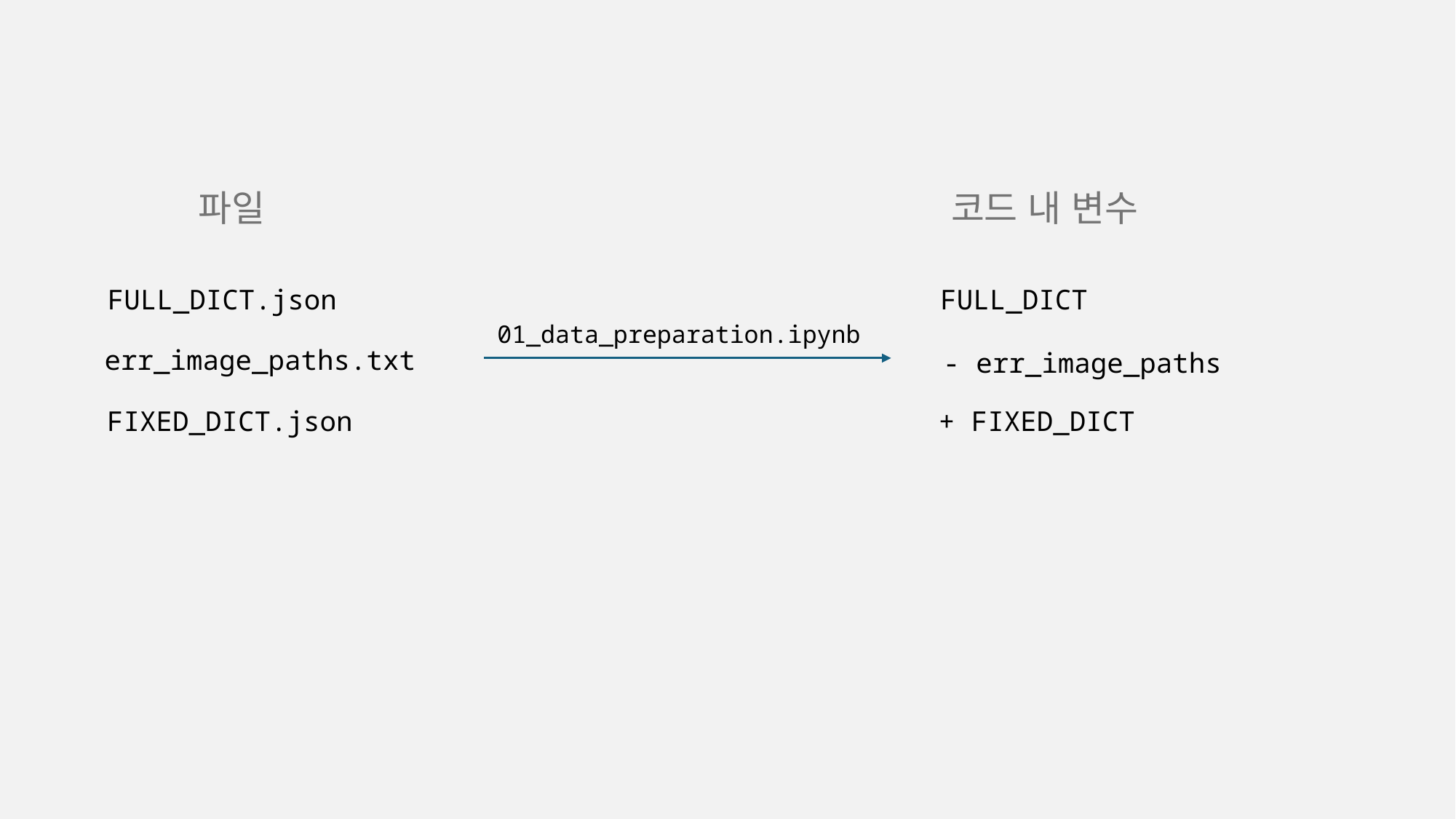

파일
코드 내 변수
FULL_DICT.json
FULL_DICT
01_data_preparation.ipynb
err_image_paths.txt
- err_image_paths
FIXED_DICT.json
+ FIXED_DICT